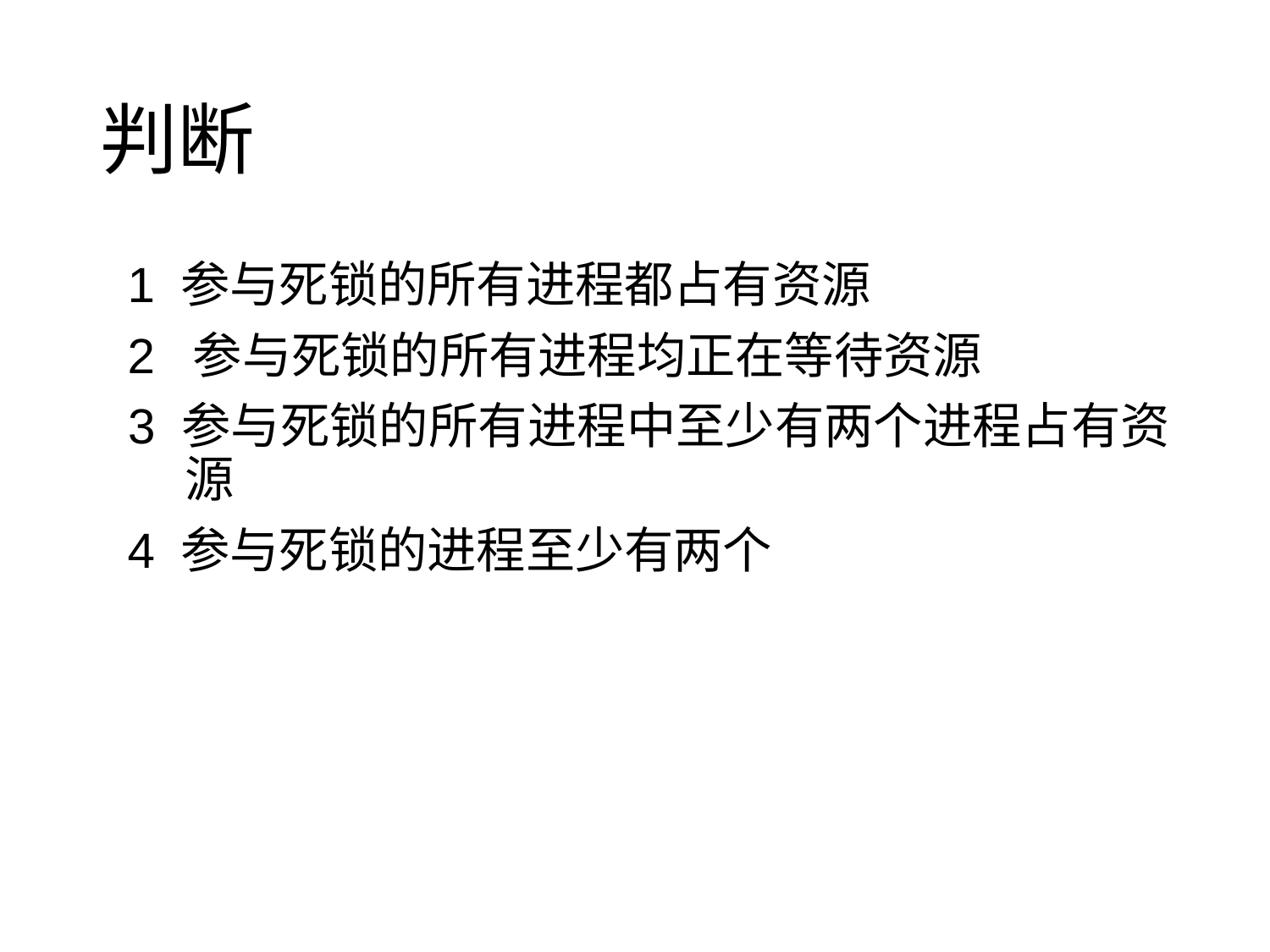

# 判断
  1 参与死锁的所有进程都占有资源
  2  参与死锁的所有进程均正在等待资源
  3 参与死锁的所有进程中至少有两个进程占有资源
  4 参与死锁的进程至少有两个